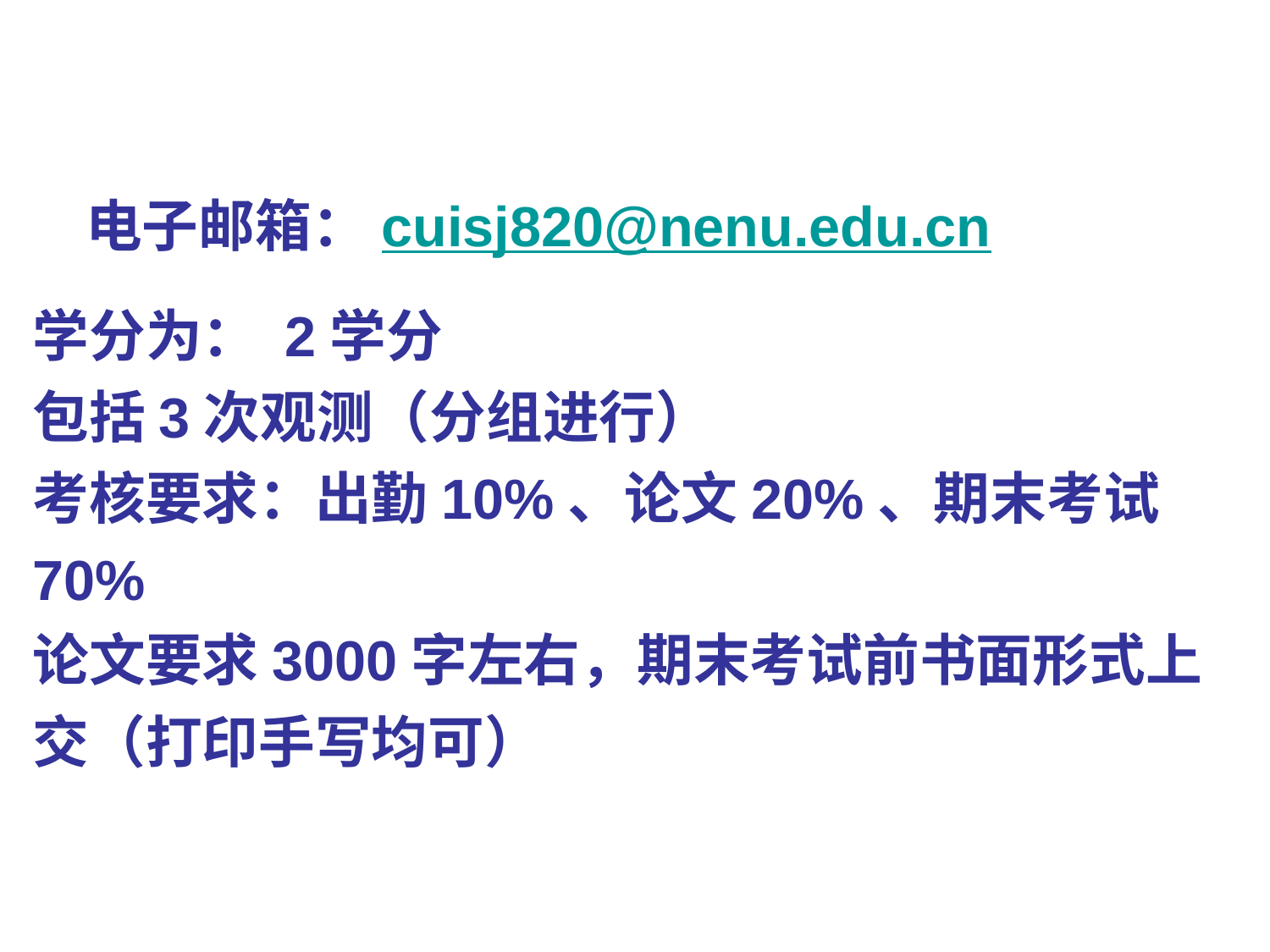

电子邮箱：cuisj820@nenu.edu.cn

# 学分为： 2学分 包括3次观测（分组进行） 考核要求：出勤10%、论文20%、期末考试70% 论文要求3000字左右，期末考试前书面形式上交（打印手写均可）